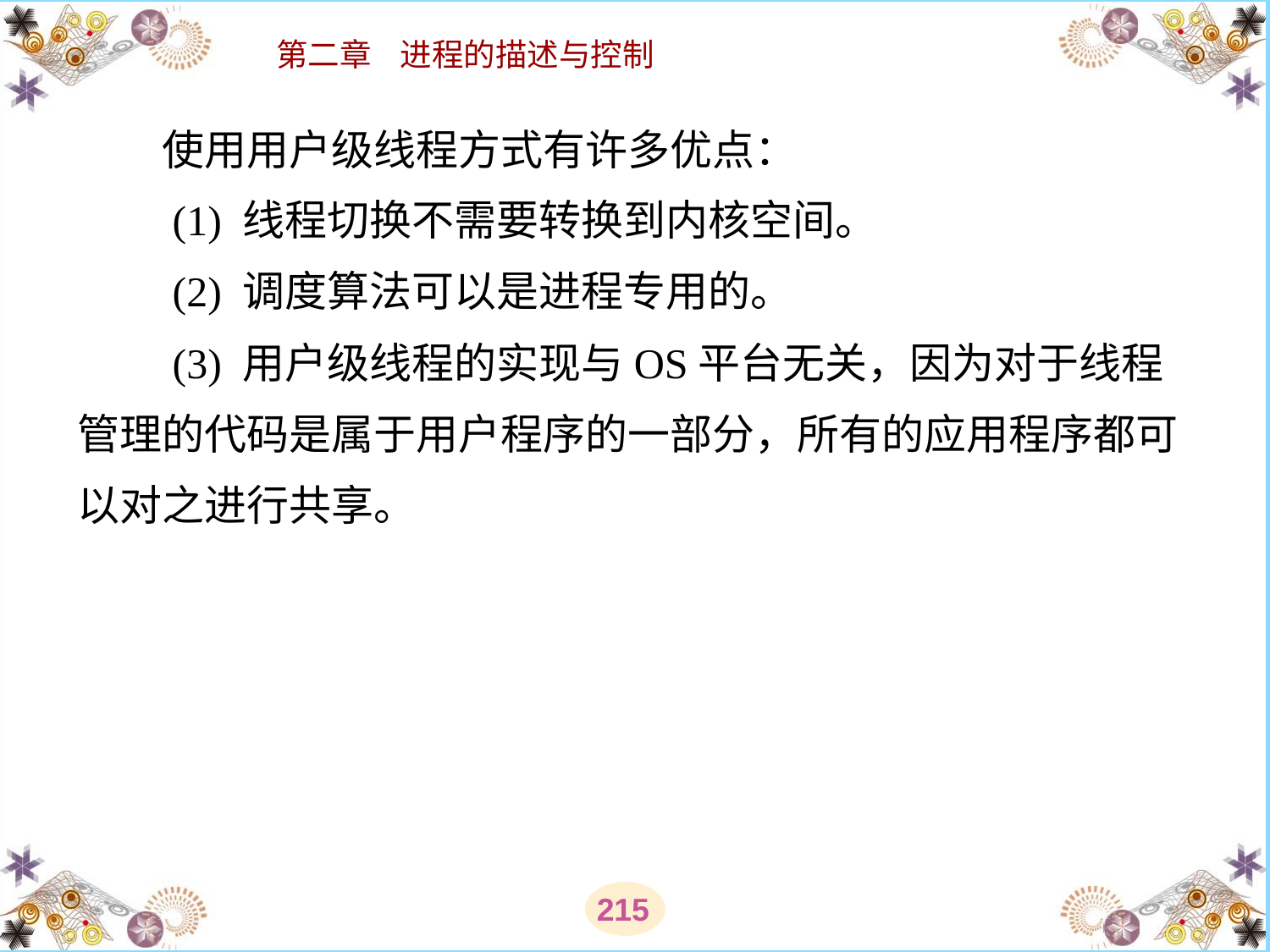

# 使用用户级线程方式有许多优点： 　　(1) 线程切换不需要转换到内核空间。 　　(2) 调度算法可以是进程专用的。 　　(3) 用户级线程的实现与OS平台无关，因为对于线程管理的代码是属于用户程序的一部分，所有的应用程序都可以对之进行共享。